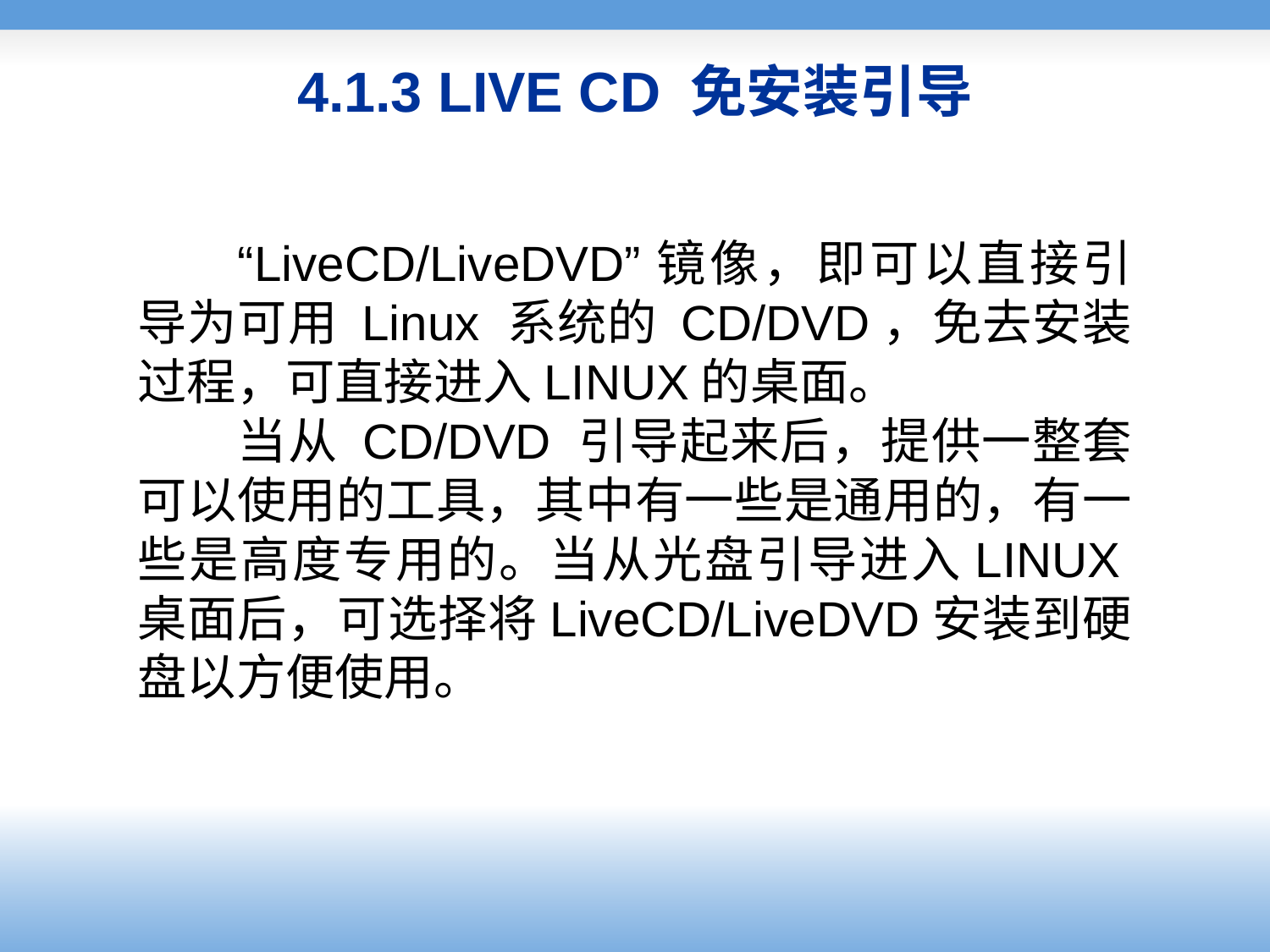

# 4.1.3 LIVE CD 免安装引导
“LiveCD/LiveDVD”镜像，即可以直接引导为可用 Linux 系统的 CD/DVD，免去安装过程，可直接进入LINUX的桌面。
当从 CD/DVD 引导起来后，提供一整套可以使用的工具，其中有一些是通用的，有一些是高度专用的。当从光盘引导进入LINUX桌面后，可选择将LiveCD/LiveDVD安装到硬盘以方便使用。